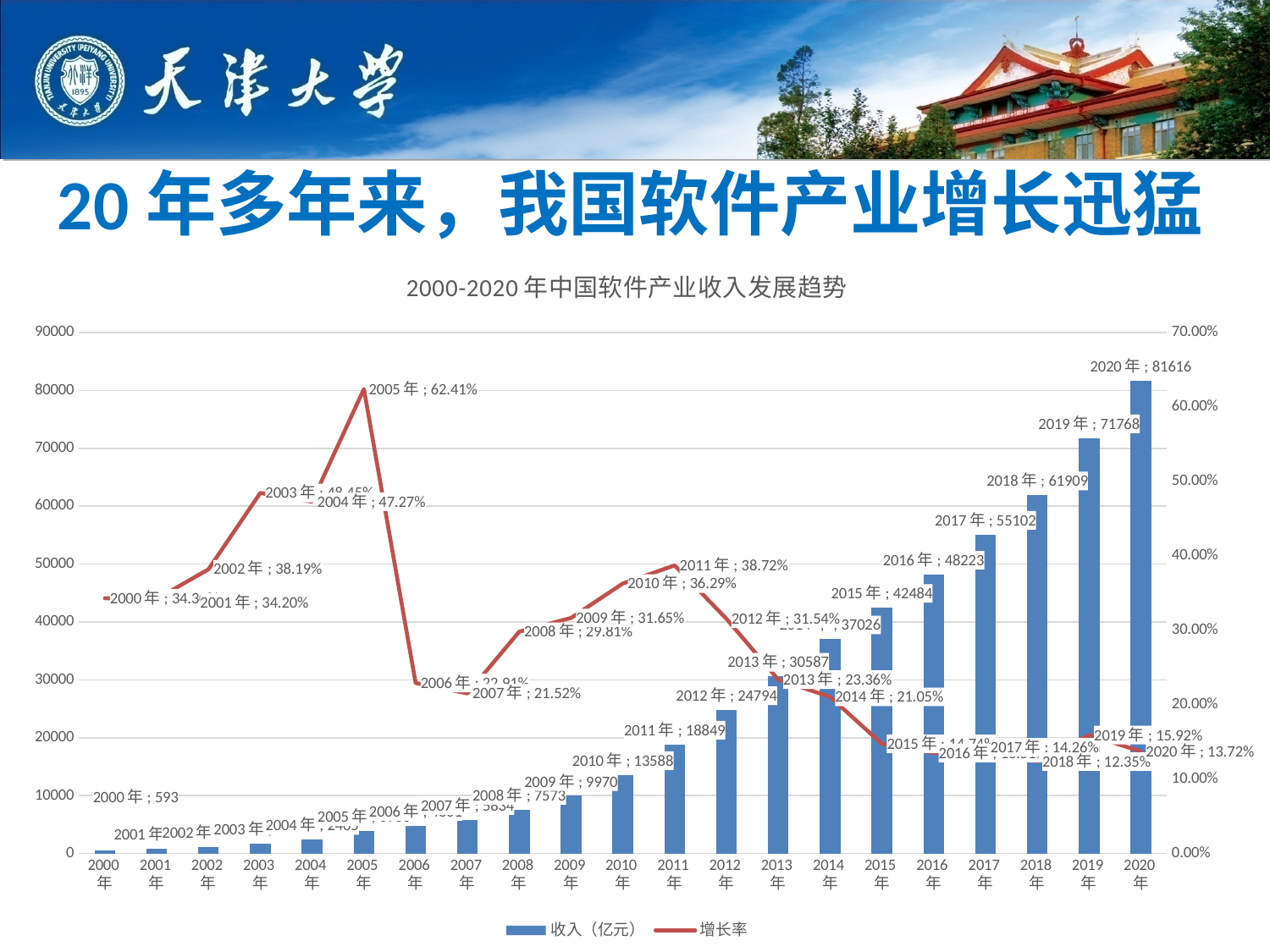

# 20年多年来，我国软件产业增长迅猛

### Chart: 2000-2020年中国软件产业收入发展趋势

| Category | 收入（亿元） | 增长率 |
|---|---|---|
| 2000年 | 593.0 | 0.343 |
| 2001年 | 796.0 | 0.342 |
| 2002年 | 1100.0 | 0.38190954773869346 |
| 2003年 | 1633.0 | 0.48454545454545456 |
| 2004年 | 2405.0 | 0.47274954072259645 |
| 2005年 | 3906.0 | 0.6241164241164241 |
| 2006年 | 4801.0 | 0.2291346646185356 |
| 2007年 | 5834.0 | 0.2151635076025828 |
| 2008年 | 7573.0 | 0.2980802194034967 |
| 2009年 | 9970.0 | 0.31651921299352964 |
| 2010年 | 13588.0 | 0.36288866599799396 |
| 2011年 | 18849.0 | 0.38717986458639975 |
| 2012年 | 24794.0 | 0.31540134755159427 |
| 2013年 | 30587.0 | 0.23364523675082682 |
| 2014年 | 37026.0 | 0.2105142707686272 |
| 2015年 | 42484.0 | 0.14740992815859125 |
| 2016年 | 48223.0 | 0.13508615008003014 |
| 2017年 | 55102.0 | 0.1426497729299297 |
| 2018年 | 61909.0 | 0.12353453595150811 |
| 2019年 | 71768.0 | 0.15924986673989242 |
| 2020年 | 81616.0 | 0.13721993088841825 |